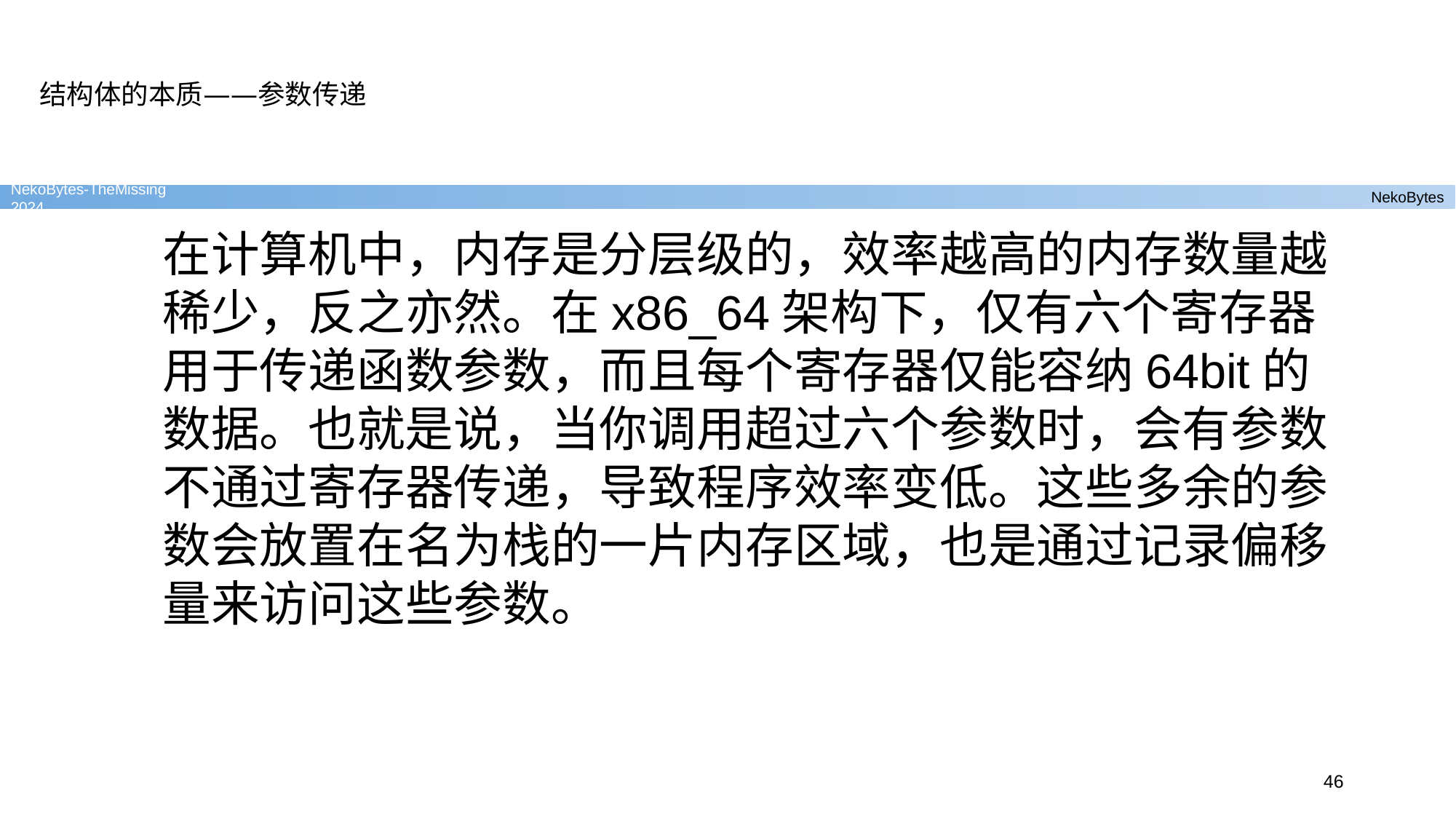

# 结构体的本质——参数传递
在计算机中，内存是分层级的，效率越高的内存数量越稀少，反之亦然。在x86_64架构下，仅有六个寄存器用于传递函数参数，而且每个寄存器仅能容纳64bit的数据。也就是说，当你调用超过六个参数时，会有参数不通过寄存器传递，导致程序效率变低。这些多余的参数会放置在名为栈的一片内存区域，也是通过记录偏移量来访问这些参数。
46